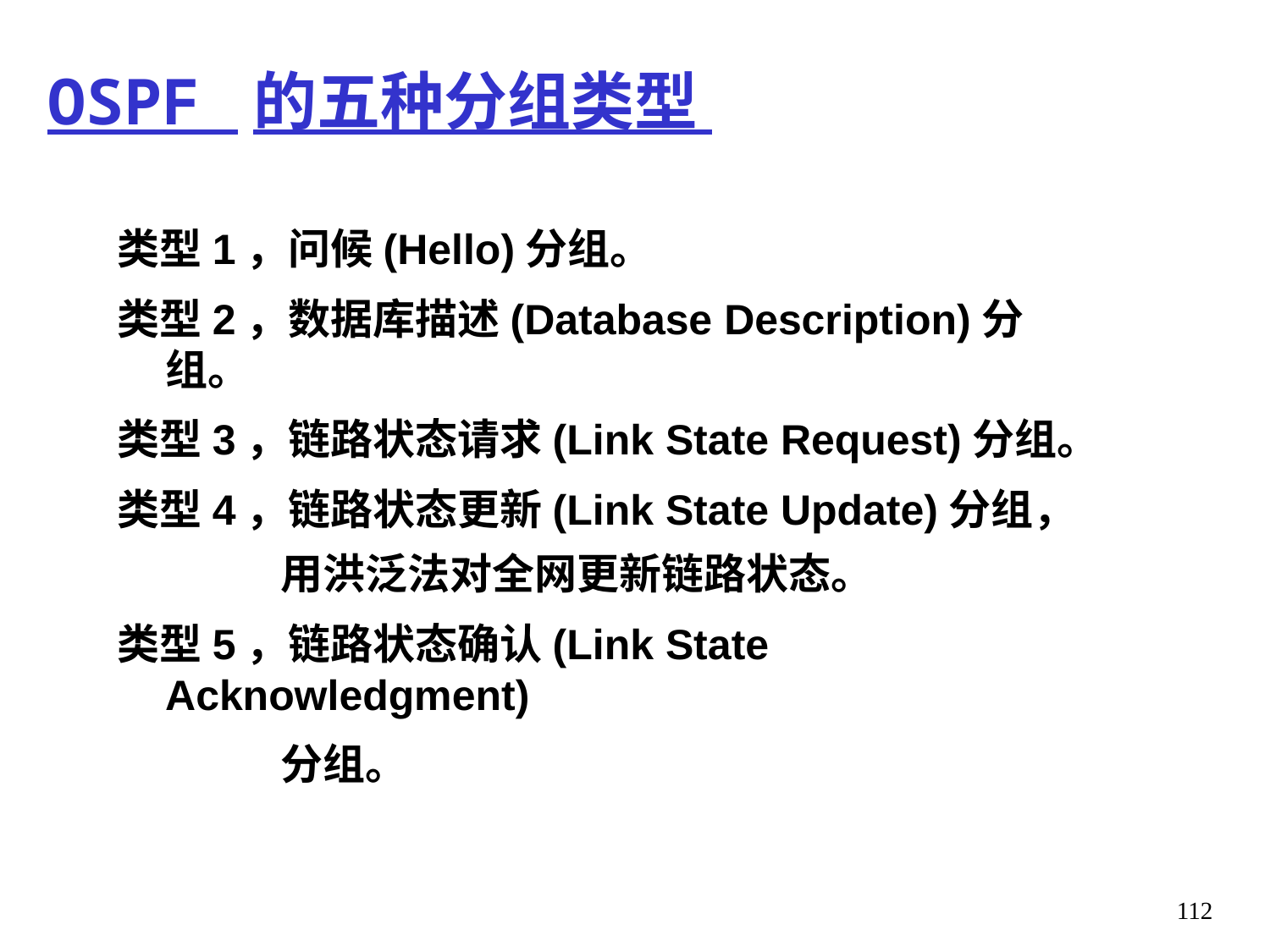

# OSPF 的五种分组类型
类型1，问候(Hello)分组。
类型2，数据库描述(Database Description)分组。
类型3，链路状态请求(Link State Request)分组。
类型4，链路状态更新(Link State Update)分组，
                用洪泛法对全网更新链路状态。
类型5，链路状态确认(Link State Acknowledgment)
                分组。
112